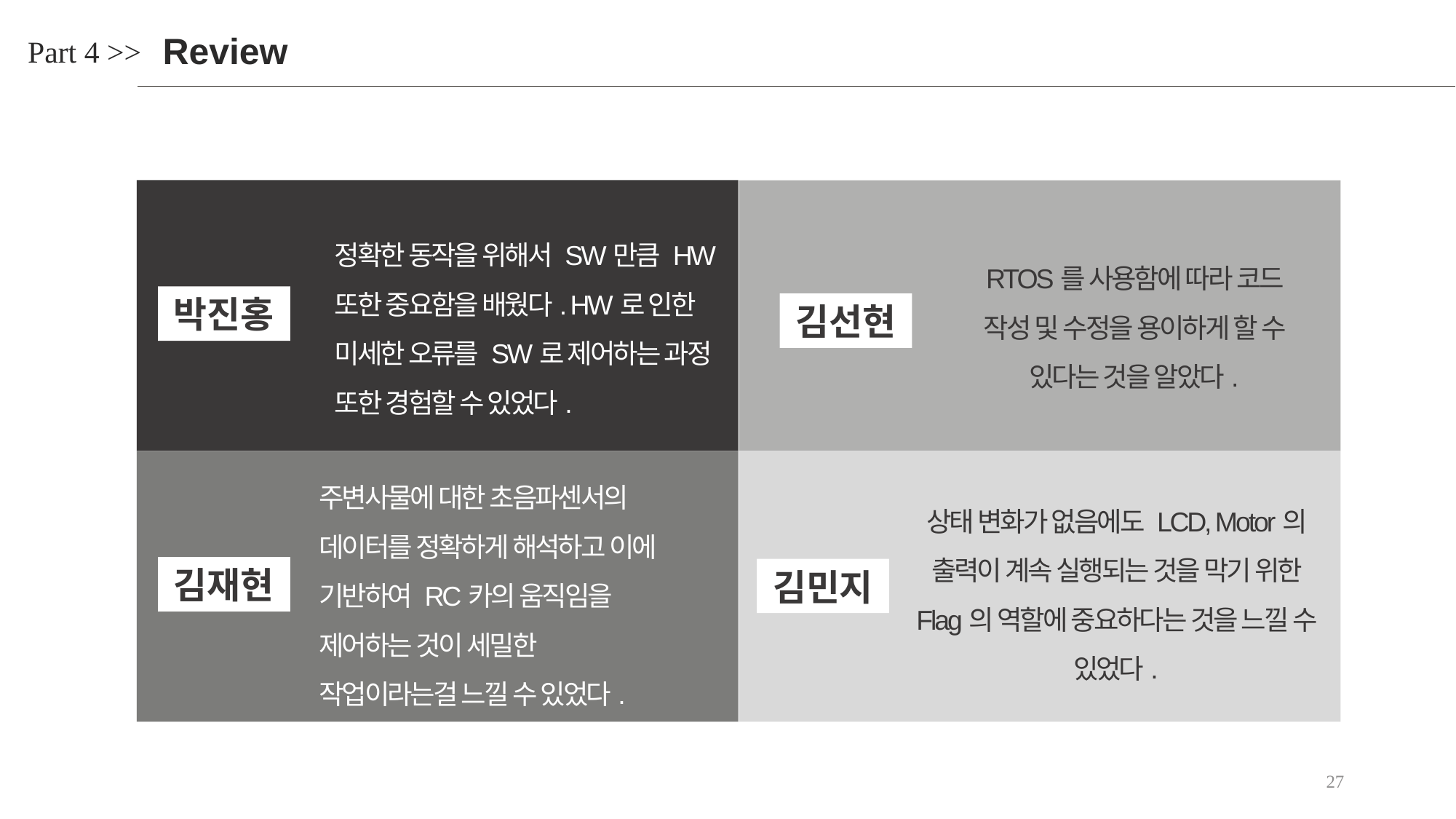

Review
Part 4 >>

정확한 동작을 위해서 SW만큼 HW 또한 중요함을 배웠다. HW로 인한 미세한 오류를 SW로 제어하는 과정 또한 경험할 수 있었다.
RTOS를 사용함에 따라 코드 작성 및 수정을 용이하게 할 수 있다는 것을 알았다.
박진홍
김선현

주변사물에 대한 초음파센서의 데이터를 정확하게 해석하고 이에 기반하여 RC카의 움직임을 제어하는 것이 세밀한 작업이라는걸 느낄 수 있었다.
상태 변화가 없음에도 LCD, Motor의 출력이 계속 실행되는 것을 막기 위한 Flag의 역할에 중요하다는 것을 느낄 수 있었다.
김재현
김민지
27